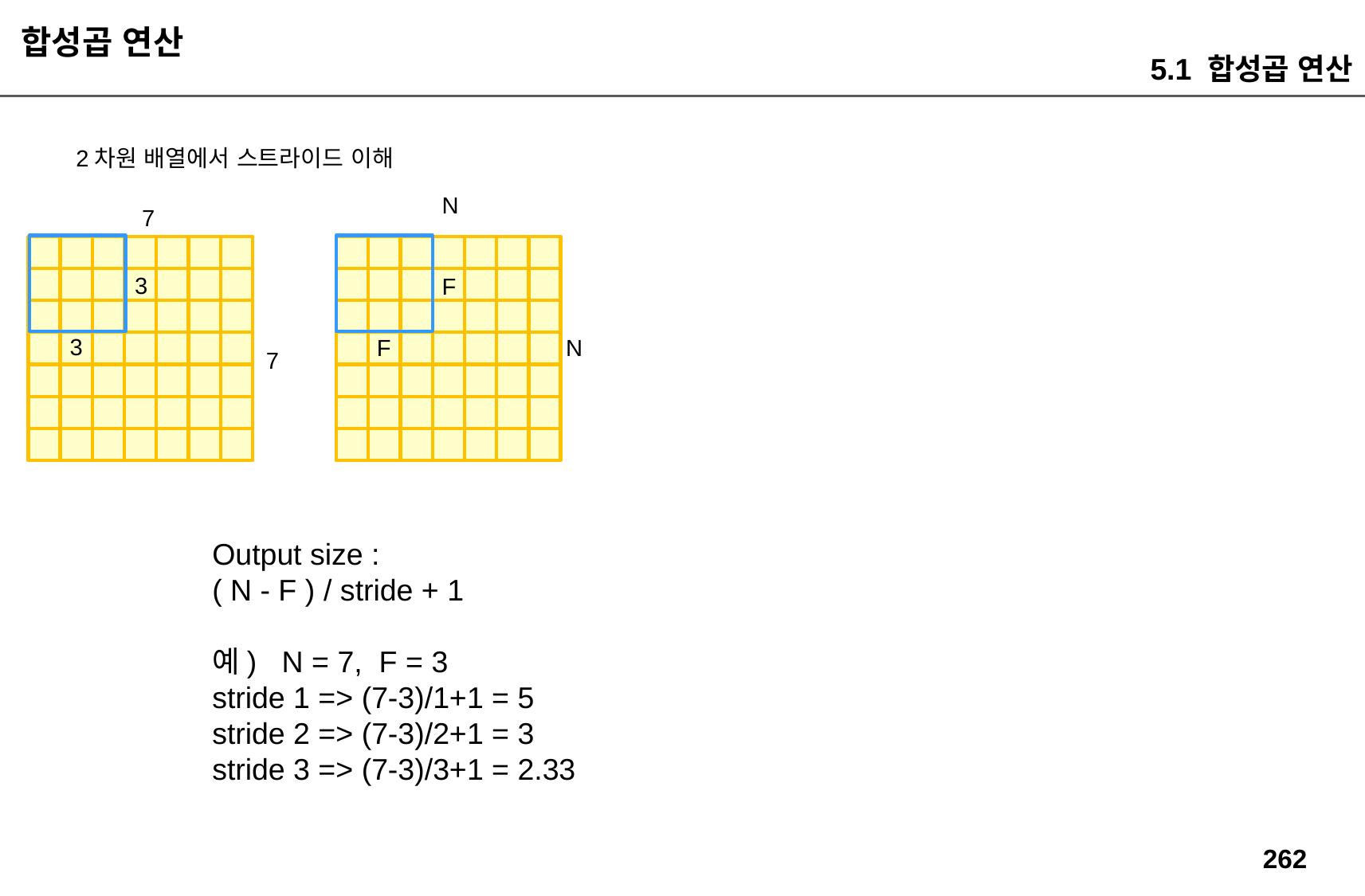

합성곱 연산
5.1 합성곱 연산
2차원 배열에서 스트라이드 이해
N
7

3
F

3
F
N

7

Output size :
( N - F ) / stride + 1

예)   N = 7,  F = 3
stride 1 => (7-3)/1+1 = 5
stride 2 => (7-3)/2+1 = 3
stride 3 => (7-3)/3+1 = 2.33